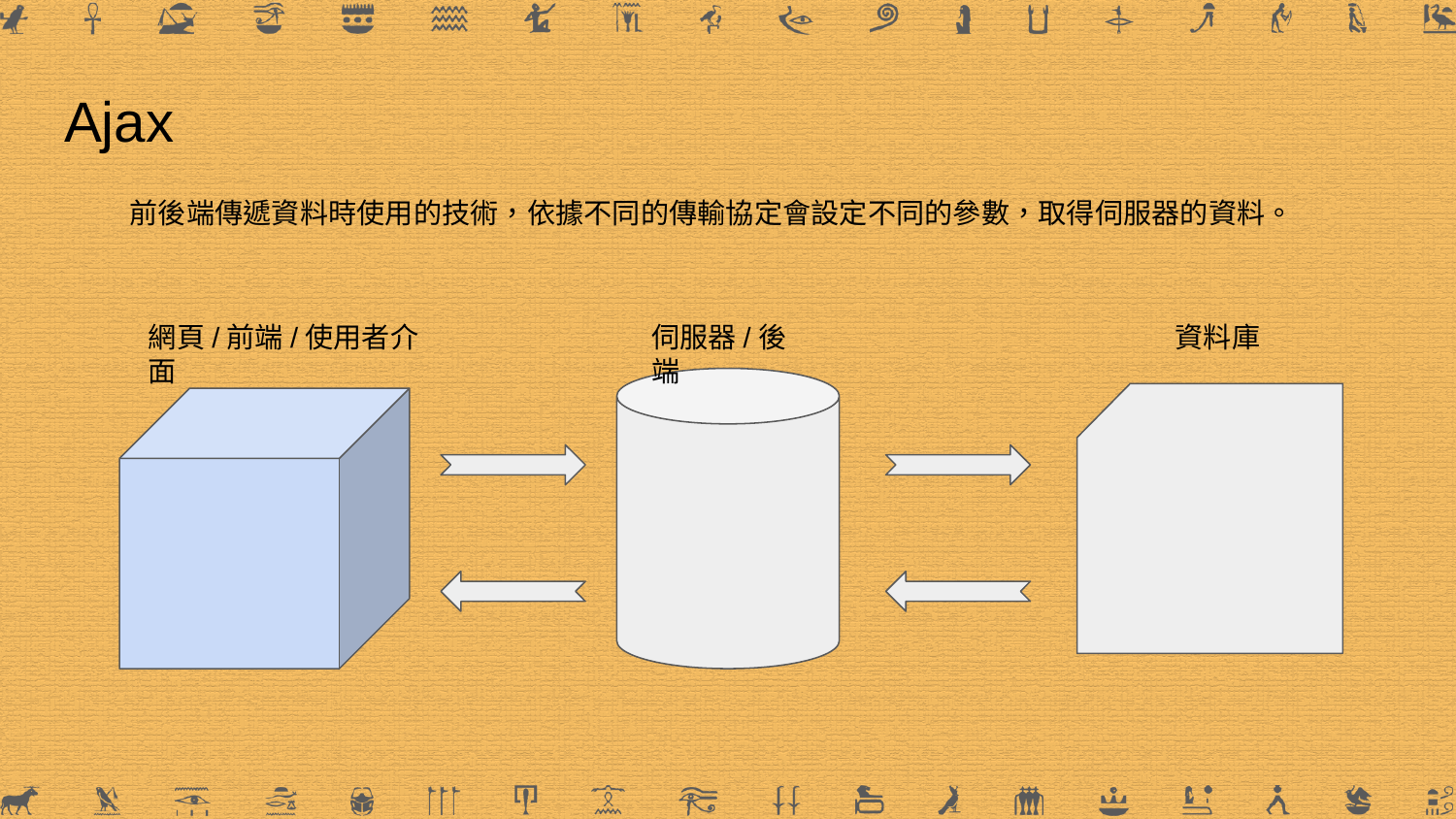

# Ajax
前後端傳遞資料時使用的技術，依據不同的傳輸協定會設定不同的參數，取得伺服器的資料。
網頁/前端/使用者介面
伺服器/後端
資料庫